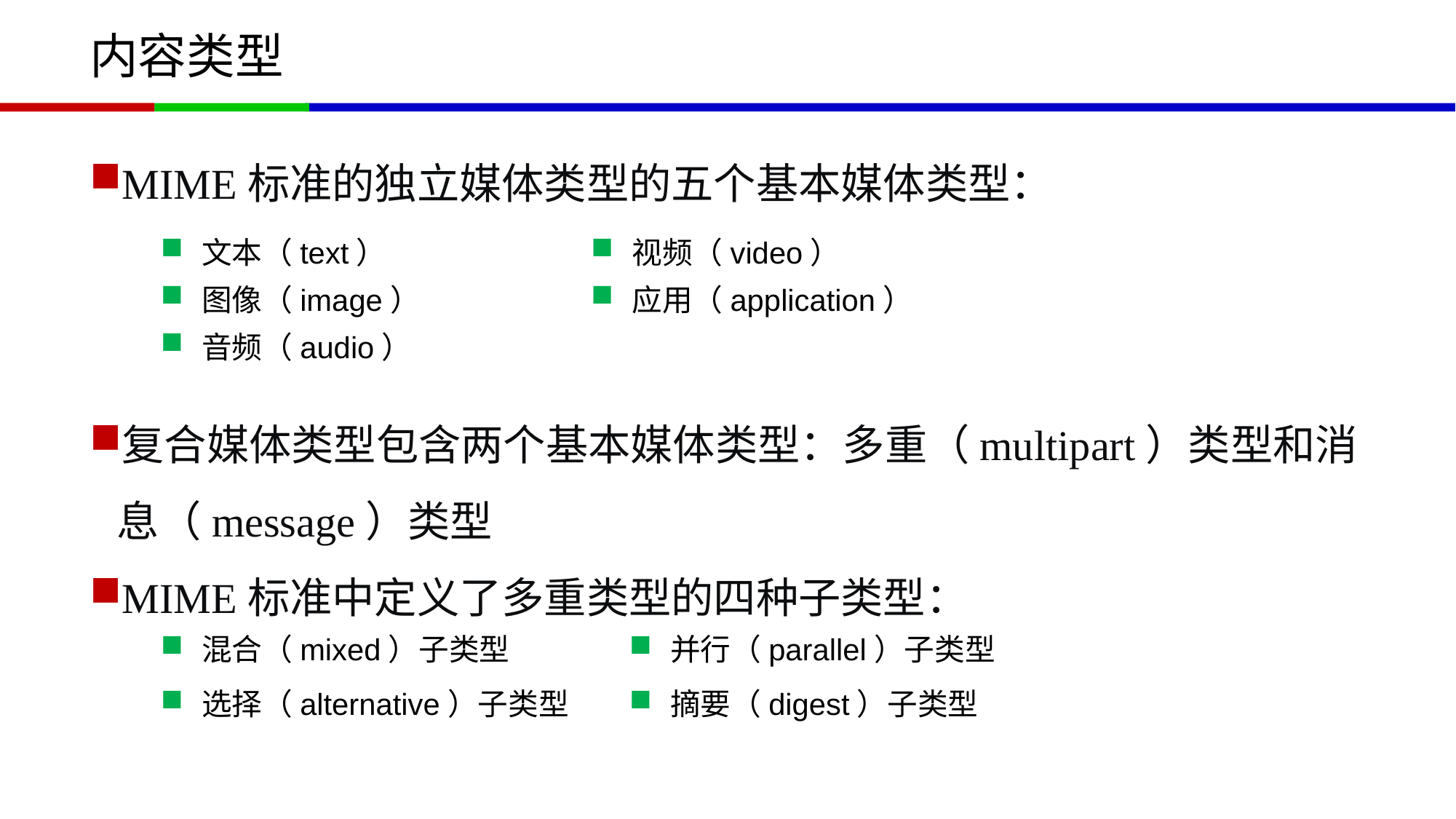

# 内容类型
MIME标准的独立媒体类型的五个基本媒体类型：

复合媒体类型包含两个基本媒体类型：多重（multipart）类型和消息（message）类型
MIME标准中定义了多重类型的四种子类型：
文本（text）
图像（image）
音频（audio）
视频（video）
应用（application）
混合（mixed）子类型
选择（alternative）子类型
并行（parallel）子类型
摘要（digest）子类型
89